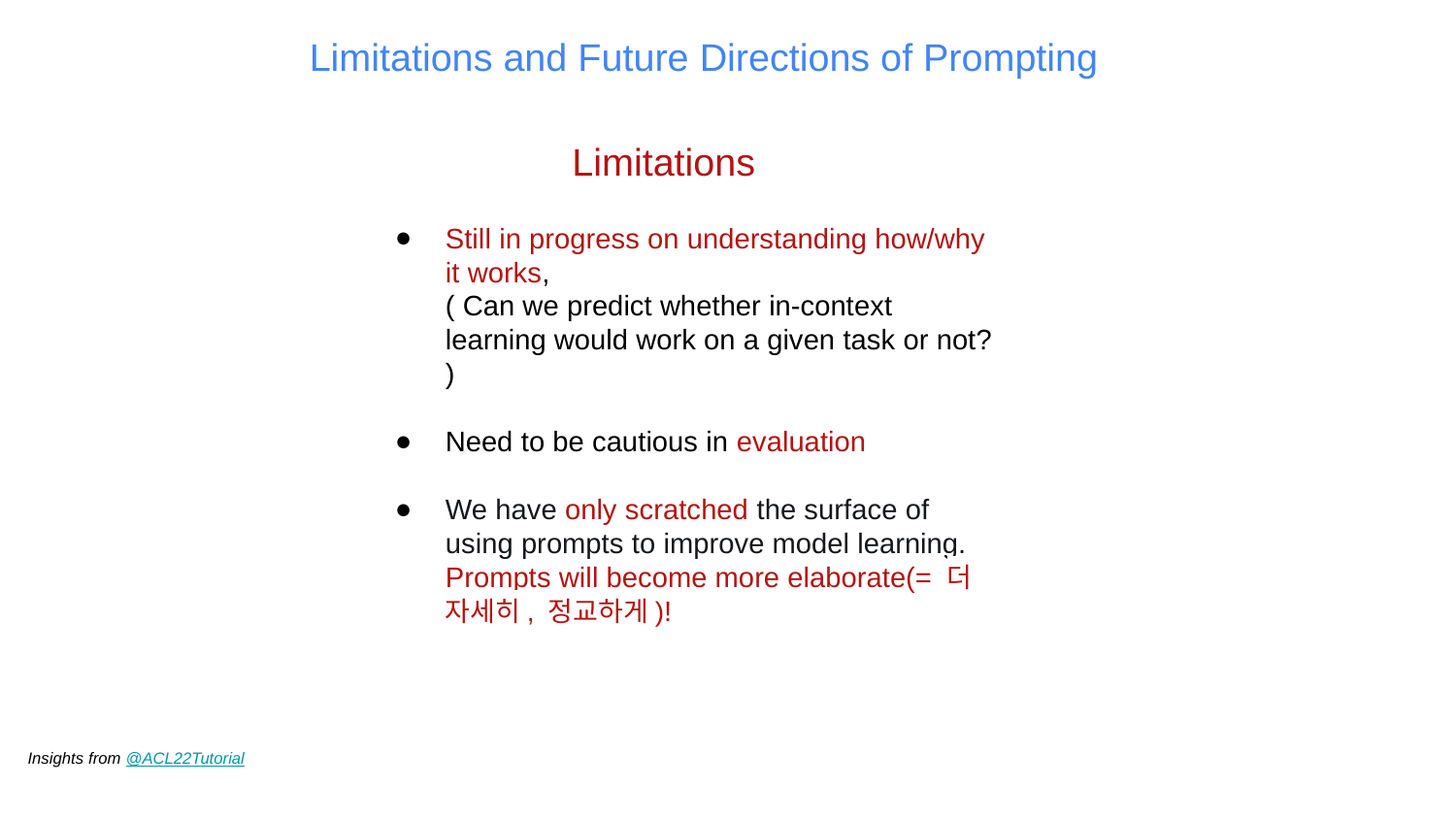

# Limitations and Future Directions of Prompting
Limitations
Still in progress on understanding how/why it works,
( Can we predict whether in-context learning would work on a given task or not? )

Need to be cautious in evaluation

We have only scratched the surface of using prompts to improve model learning. Prompts will become more elaborate(= 더 자세히, 정교하게)!

Insights from @ACL22Tutorial